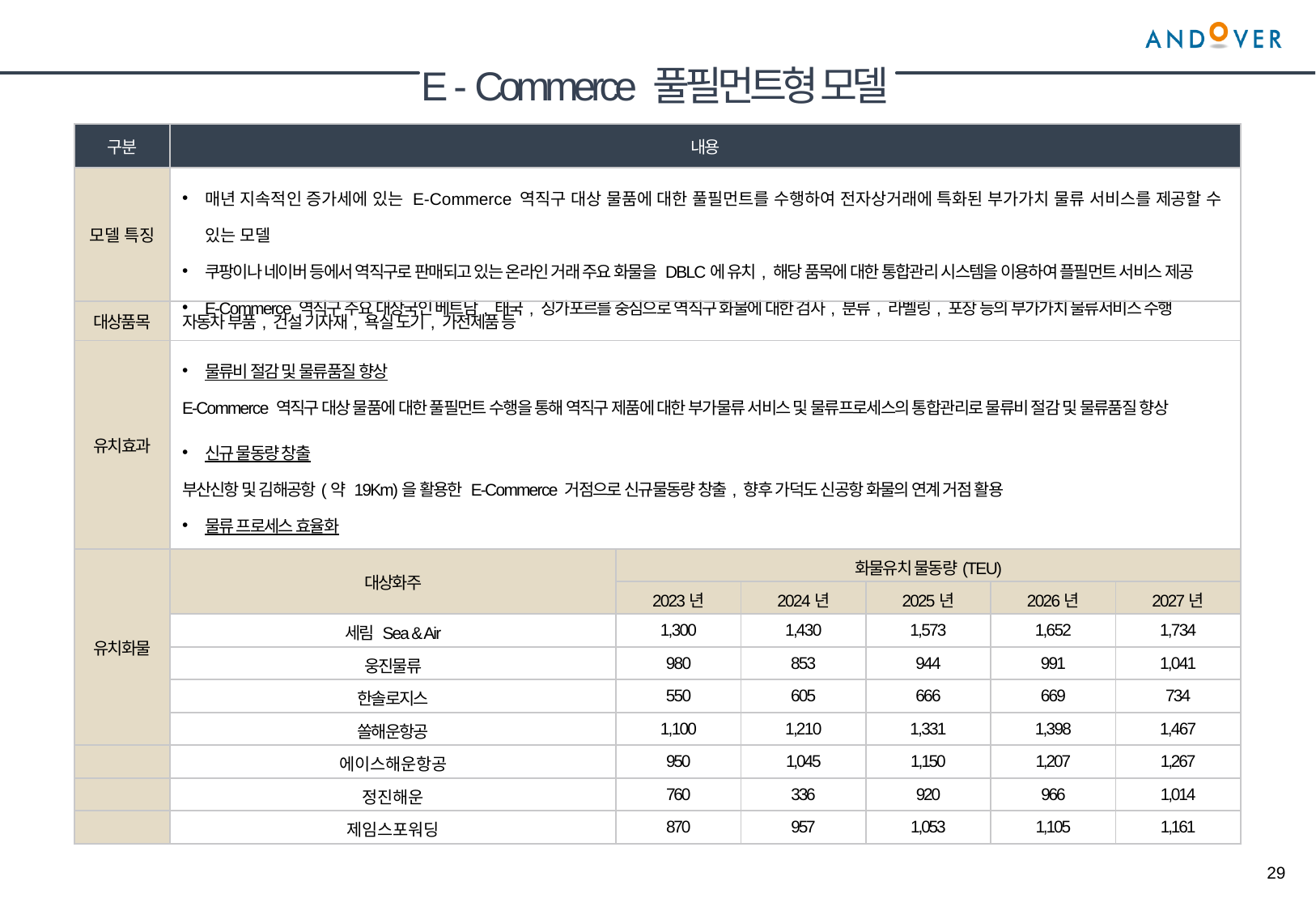

E - Commerce 풀필먼트형 모델
| 구분 | 내용 |  |  |  |  |  |
| --- | --- | --- | --- | --- | --- | --- |
| 모델 특징 | 매년 지속적인 증가세에 있는 E-Commerce 역직구 대상 물품에 대한 풀필먼트를 수행하여 전자상거래에 특화된 부가가치 물류 서비스를 제공할 수 있는 모델 쿠팡이나 네이버 등에서 역직구로 판매되고 있는 온라인 거래 주요 화물을 DBLC에 유치, 해당 품목에 대한 통합관리 시스템을 이용하여 플필먼트 서비스 제공 E-Commerce 역직구 주요 대상국인 베트남, 태국, 싱가포르를 중심으로 역직구 화물에 대한 검사, 분류, 라벨링, 포장 등의 부가가치 물류서비스 수행 |  |  |  |  |  |
| 대상품목 | 자동차 부품, 건설 기자재, 욕실 도기, 가전제품 등 |  |  |  |  |  |
| 유치효과 | 물류비 절감 및 물류품질 향상 E-Commerce 역직구 대상 물품에 대한 풀필먼트 수행을 통해 역직구 제품에 대한 부가물류 서비스 및 물류프로세스의 통합관리로 물류비 절감 및 물류품질 향상 신규 물동량 창출 부산신항 및 김해공항(약 19Km)을 활용한 E-Commerce 거점으로 신규물동량 창출, 향후 가덕도 신공항 화물의 연계 거점 활용 물류 프로세스 효율화 DBLC를 물량집하 및 부가가치 물류활동의 거점으로 운영함에 따라 제조 이후의 물류 프로세스 효율성 증대 |  |  |  |  |  |
| 유치화물 | 대상화주 | 화물유치 물동량(TEU) |  |  |  |  |
|  |  | 2023년 | 2024년 | 2025년 | 2026년 | 2027년 |
|  | 세림 Sea & Air | 1,300 | 1,430 | 1,573 | 1,652 | 1,734 |
|  | 웅진물류 | 980 | 853 | 944 | 991 | 1,041 |
|  | 한솔로지스 | 550 | 605 | 666 | 669 | 734 |
|  | 쏠해운항공 | 1,100 | 1,210 | 1,331 | 1,398 | 1,467 |
|  | 에이스해운항공 | 950 | 1,045 | 1,150 | 1,207 | 1,267 |
|  | 정진해운 | 760 | 336 | 920 | 966 | 1,014 |
|  | 제임스포워딩 | 870 | 957 | 1,053 | 1,105 | 1,161 |

29